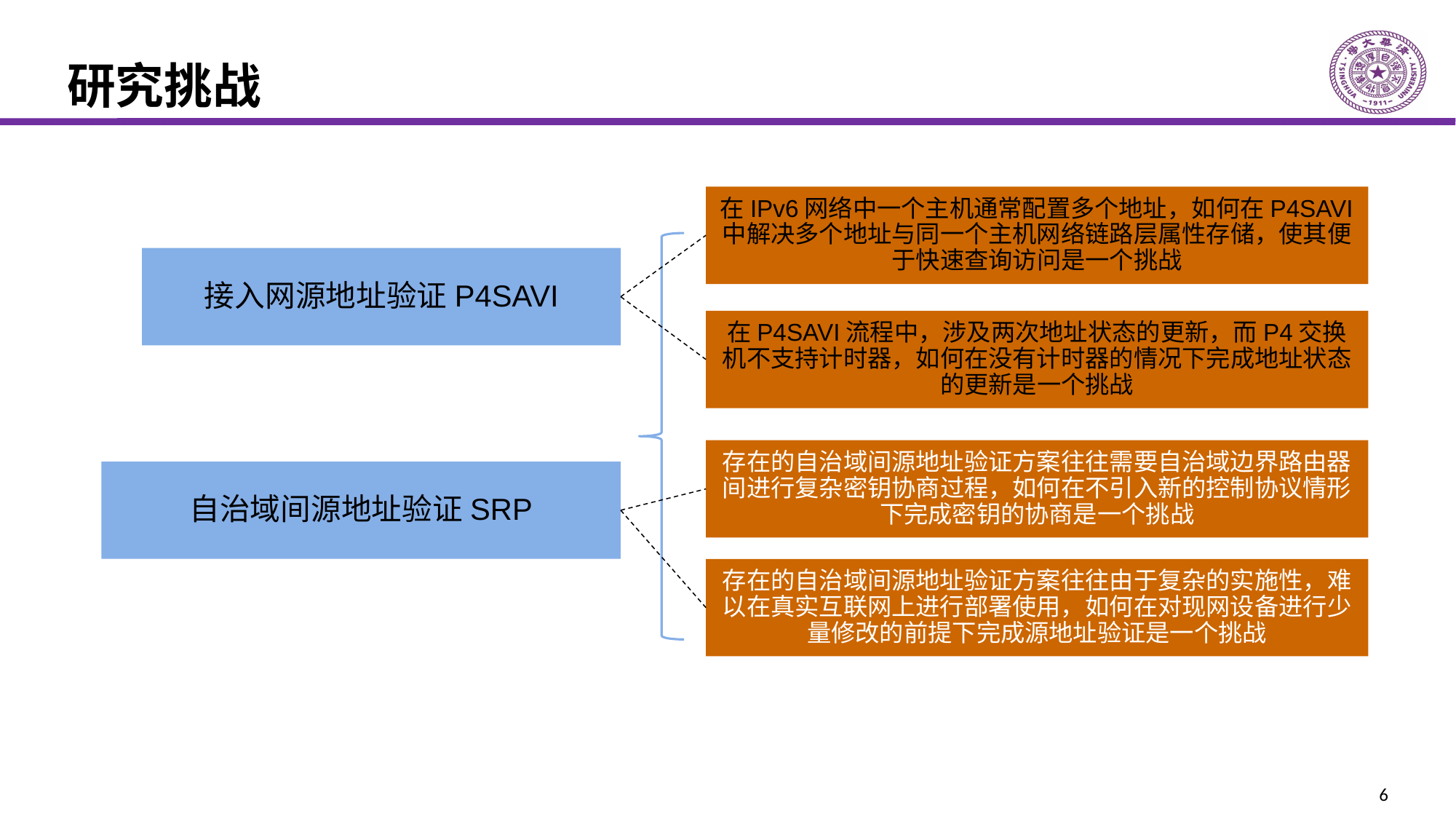

# 研究挑战
在IPv6网络中一个主机通常配置多个地址，如何在P4SAVI中解决多个地址与同一个主机网络链路层属性存储，使其便于快速查询访问是一个挑战

接入网源地址验证P4SAVI
在P4SAVI流程中，涉及两次地址状态的更新，而P4交换机不支持计时器，如何在没有计时器的情况下完成地址状态的更新是一个挑战
存在的自治域间源地址验证方案往往需要自治域边界路由器间进行复杂密钥协商过程，如何在不引入新的控制协议情形下完成密钥的协商是一个挑战
自治域间源地址验证SRP
存在的自治域间源地址验证方案往往由于复杂的实施性，难以在真实互联网上进行部署使用，如何在对现网设备进行少量修改的前提下完成源地址验证是一个挑战